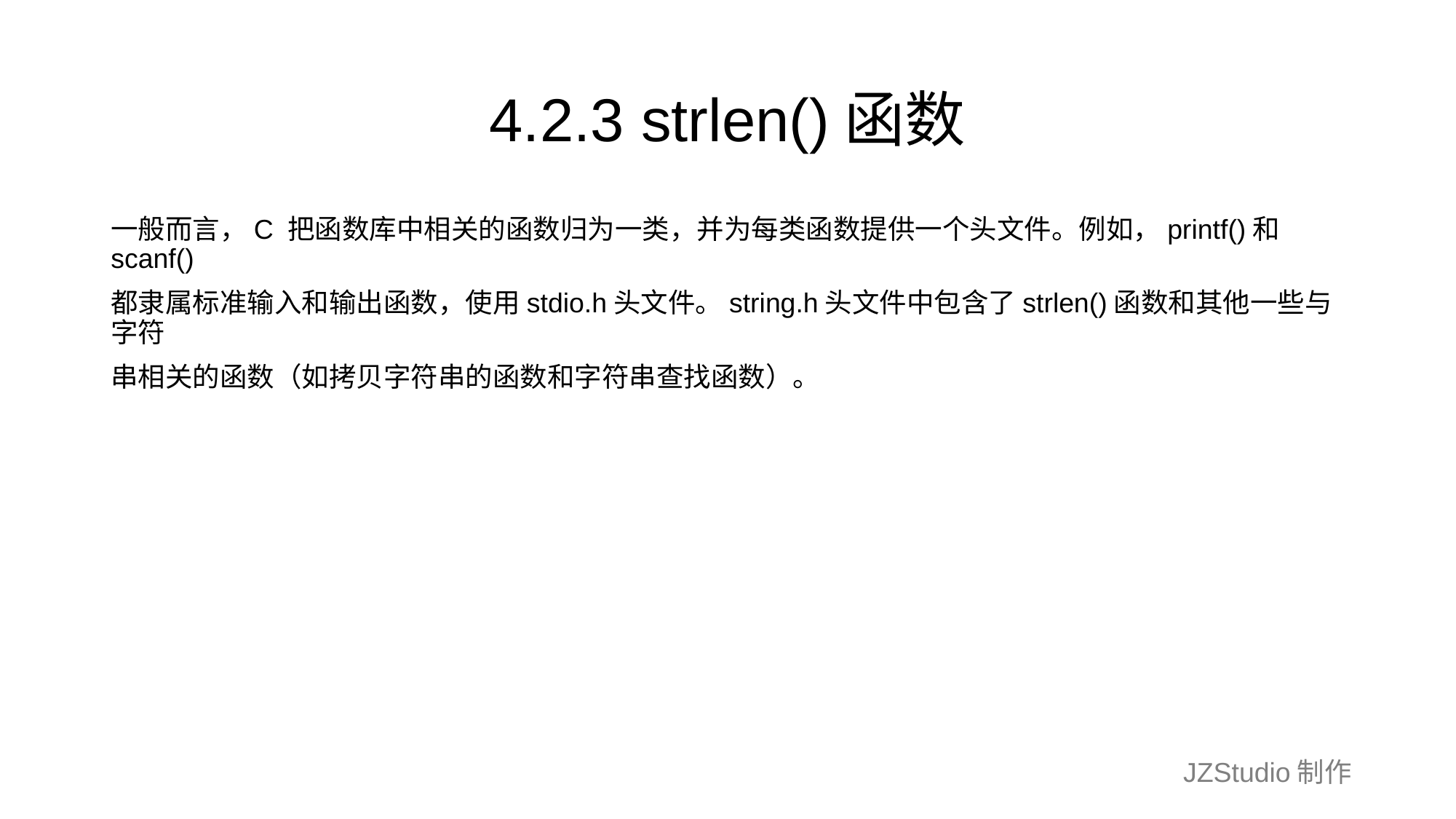

# 4.2.3 strlen()函数
一般而言，C 把函数库中相关的函数归为一类，并为每类函数提供一个头文件。例如，printf()和scanf()
都隶属标准输入和输出函数，使用stdio.h头文件。string.h头文件中包含了strlen()函数和其他一些与字符
串相关的函数（如拷贝字符串的函数和字符串查找函数）。